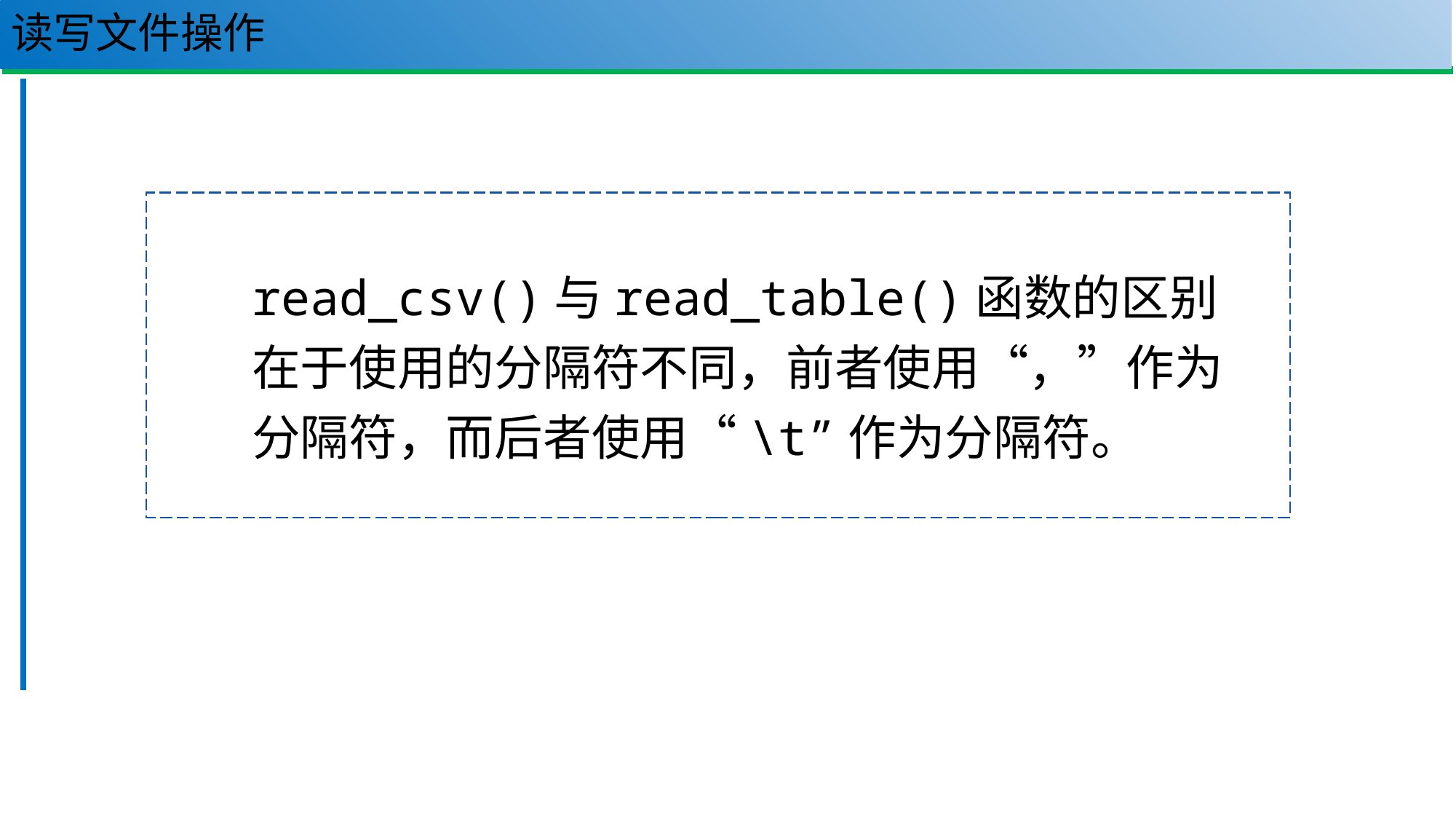

# 读写文件操作
90

read_csv()与read_table()函数的区别在于使用的分隔符不同，前者使用“，”作为分隔符，而后者使用“\t”作为分隔符。